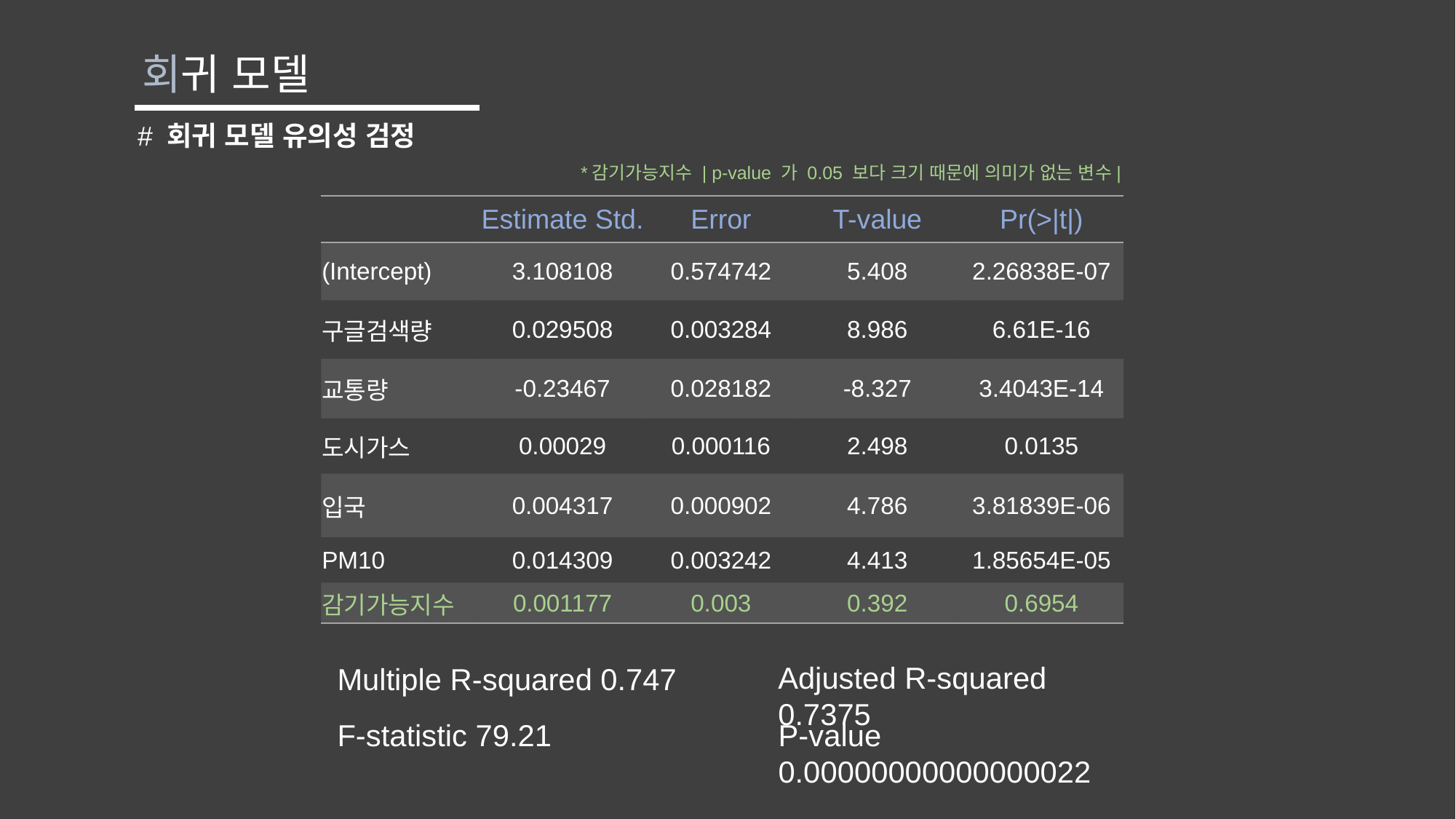

회귀 모델
# 회귀 모델 유의성 검정
*감기가능지수 | p-value 가 0.05 보다 크기 때문에 의미가 없는 변수|
|  | Estimate Std. | Error | T-value | Pr(>|t|) |
| --- | --- | --- | --- | --- |
| (Intercept) | 3.108108 | 0.574742 | 5.408 | 2.26838E-07 |
| 구글검색량 | 0.029508 | 0.003284 | 8.986 | 6.61E-16 |
| 교통량 | -0.23467 | 0.028182 | -8.327 | 3.4043E-14 |
| 도시가스 | 0.00029 | 0.000116 | 2.498 | 0.0135 |
| 입국 | 0.004317 | 0.000902 | 4.786 | 3.81839E-06 |
| PM10 | 0.014309 | 0.003242 | 4.413 | 1.85654E-05 |
| 감기가능지수 | 0.001177 | 0.003 | 0.392 | 0.6954 |
Adjusted R-squared 0.7375
Multiple R-squared 0.747
F-statistic 79.21
P-value 0.00000000000000022